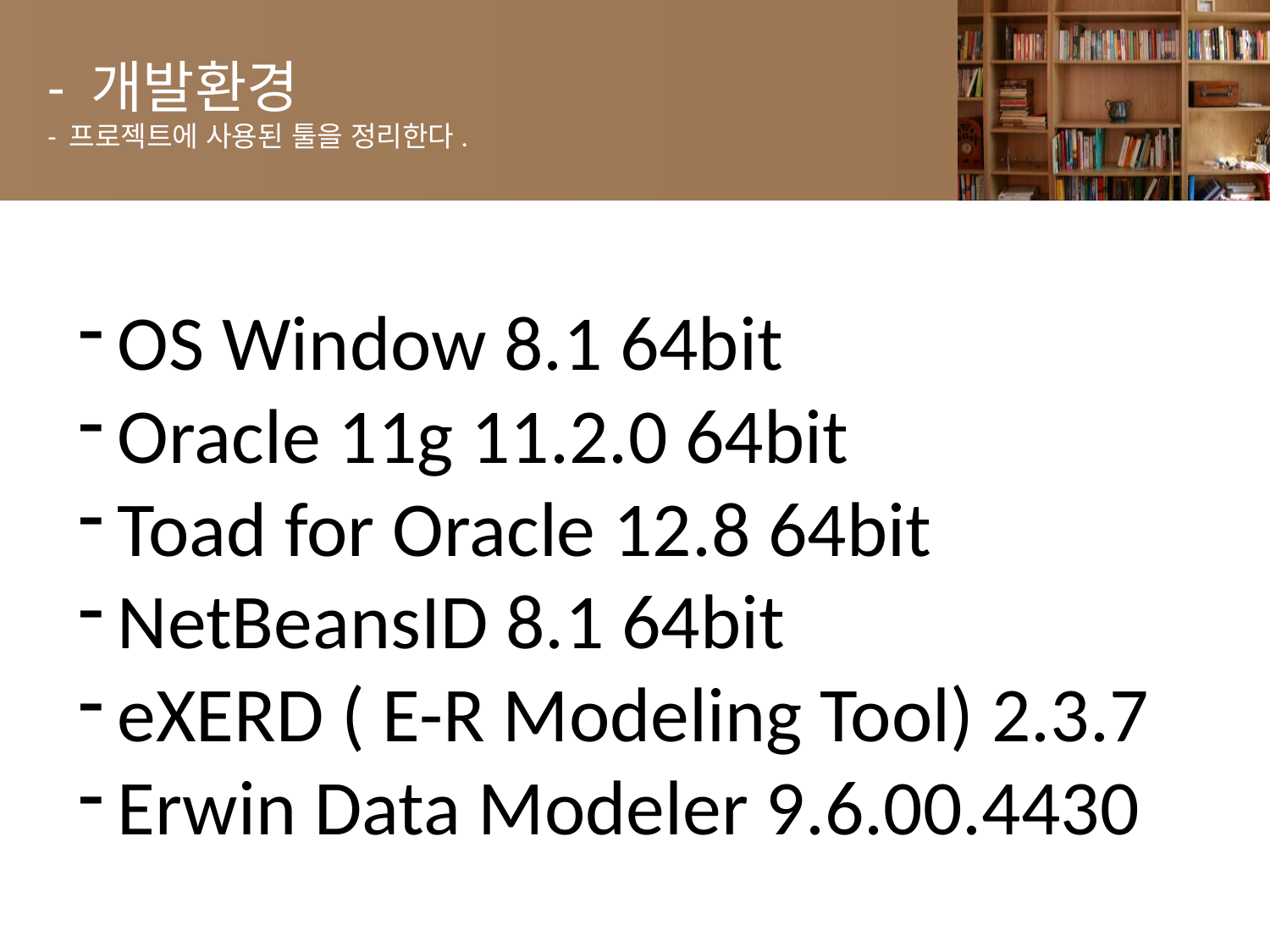

# - 개발환경 - 프로젝트에 사용된 툴을 정리한다.
OS Window 8.1 64bit
Oracle 11g 11.2.0 64bit
Toad for Oracle 12.8 64bit
NetBeansID 8.1 64bit
eXERD ( E-R Modeling Tool) 2.3.7
Erwin Data Modeler 9.6.00.4430